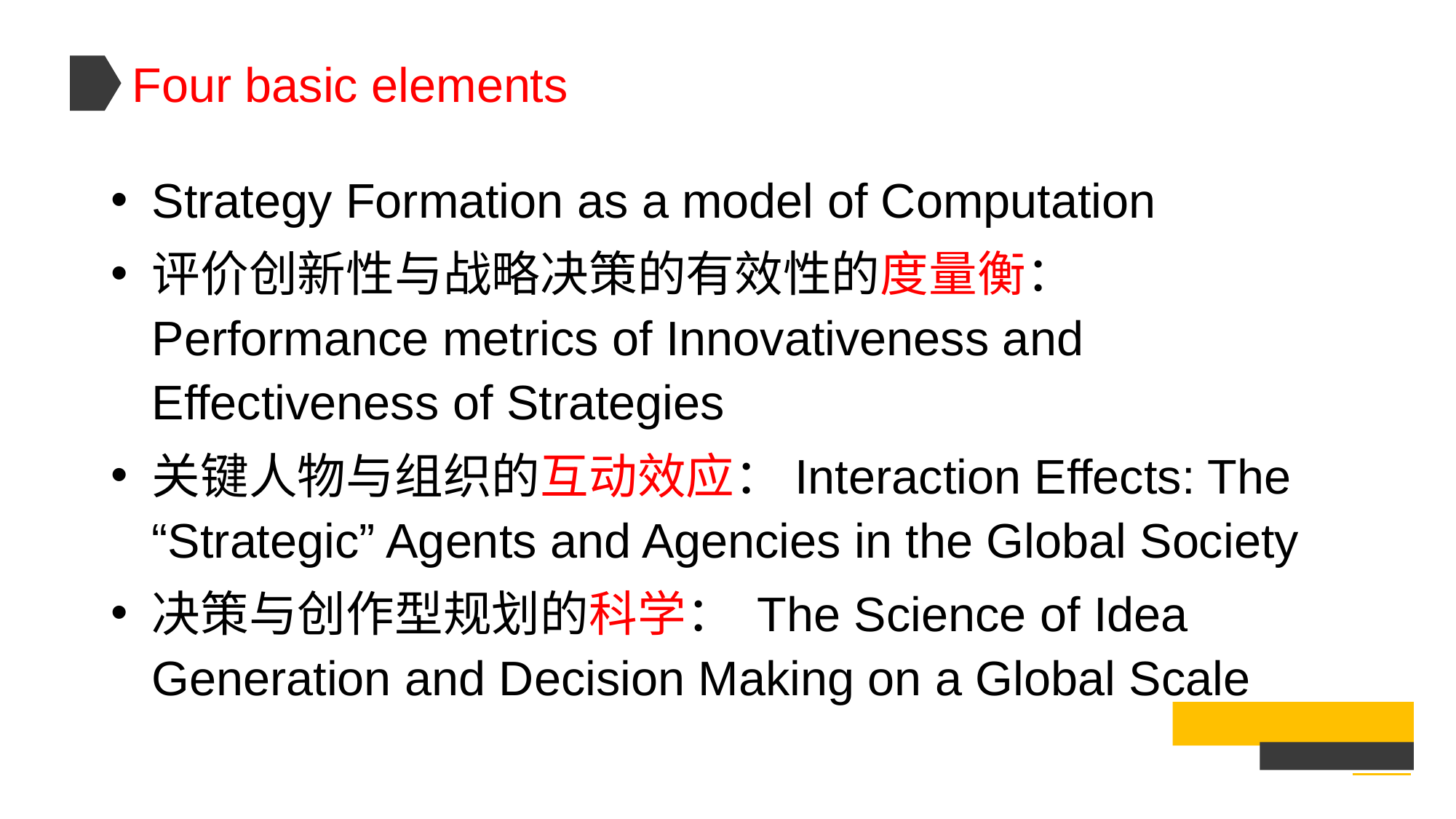

Four basic elements

Strategy Formation as a model of Computation
评价创新性与战略决策的有效性的度量衡：Performance metrics of Innovativeness and Effectiveness of Strategies
关键人物与组织的互动效应：Interaction Effects: The “Strategic” Agents and Agencies in the Global Society
决策与创作型规划的科学： The Science of Idea Generation and Decision Making on a Global Scale